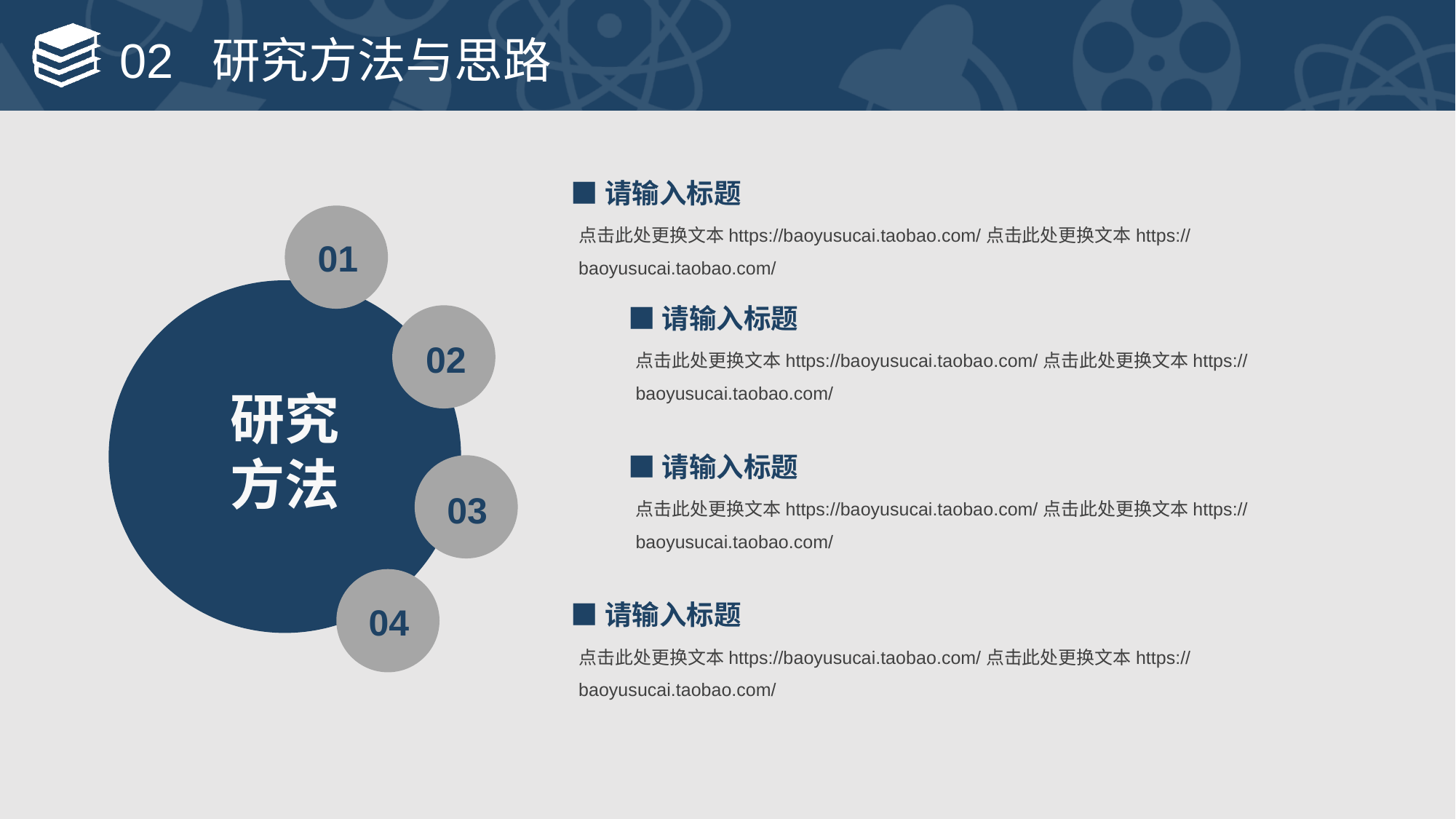

# 02  研究方法与思路
■请输入标题

01
点击此处更换文本https://baoyusucai.taobao.com/点击此处更换文本https://baoyusucai.taobao.com/

■请输入标题

02
点击此处更换文本https://baoyusucai.taobao.com/点击此处更换文本https://baoyusucai.taobao.com/
研究方法
■请输入标题

03
点击此处更换文本https://baoyusucai.taobao.com/点击此处更换文本https://baoyusucai.taobao.com/

04
■请输入标题
点击此处更换文本https://baoyusucai.taobao.com/点击此处更换文本https://baoyusucai.taobao.com/